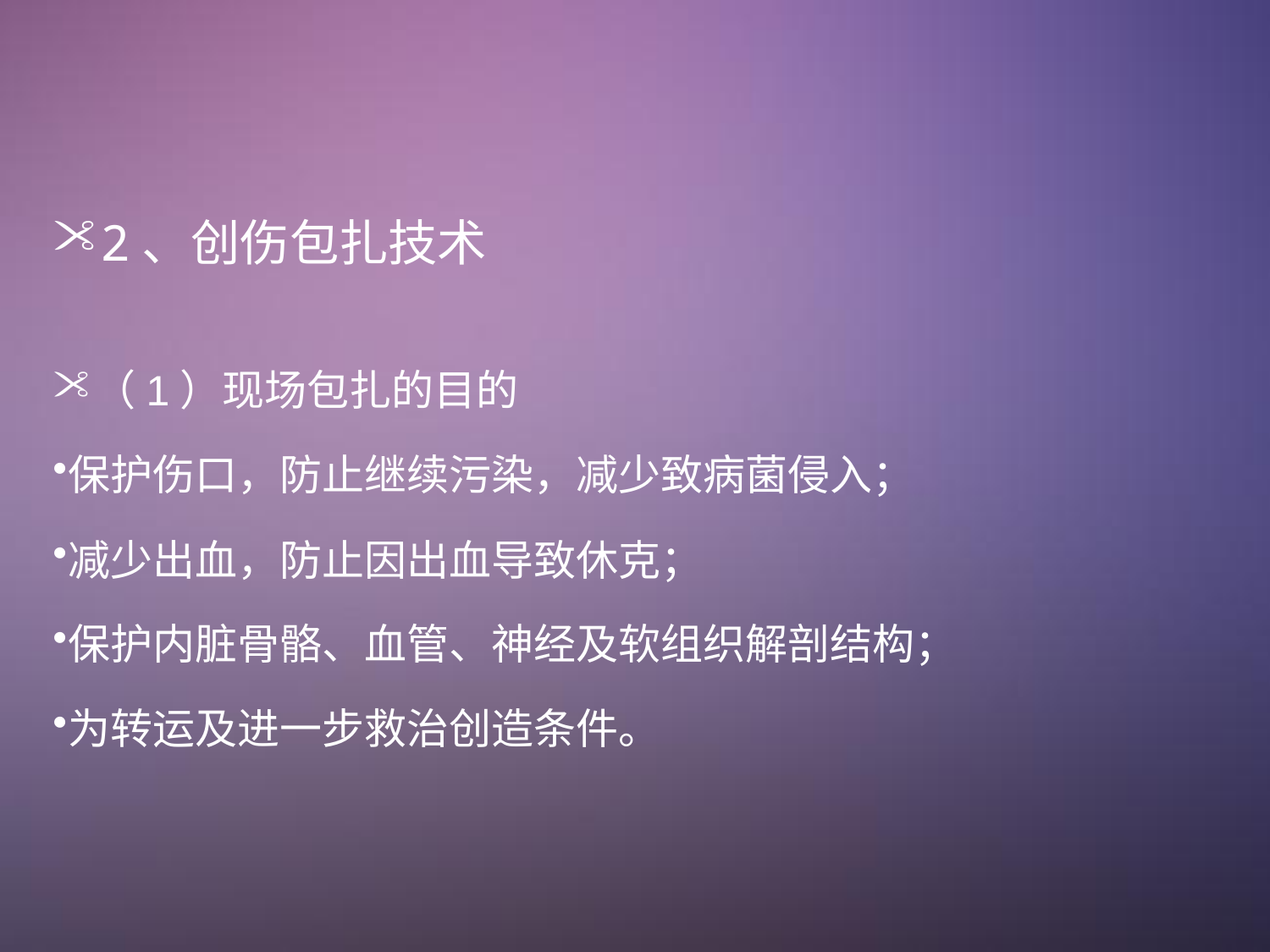

2、创伤包扎技术

（1）现场包扎的目的
保护伤口，防止继续污染，减少致病菌侵入；
减少出血，防止因出血导致休克；
保护内脏骨骼、血管、神经及软组织解剖结构；
为转运及进一步救治创造条件。